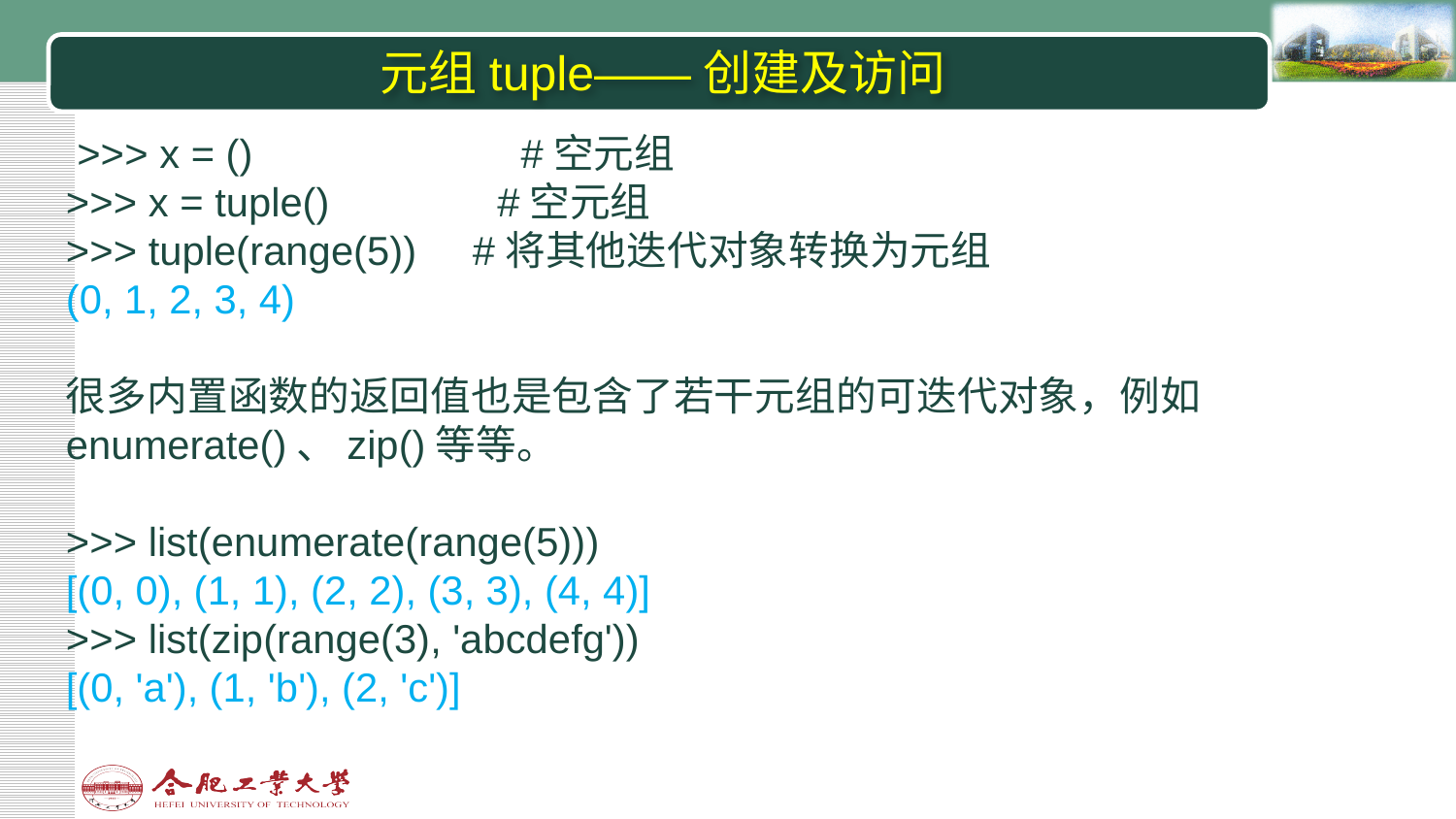

# 元组tuple——创建及访问
 >>> x = ()                        #空元组
>>> x = tuple()               #空元组
>>> tuple(range(5))     #将其他迭代对象转换为元组
(0, 1, 2, 3, 4)

很多内置函数的返回值也是包含了若干元组的可迭代对象，例如enumerate()、zip()等等。

>>> list(enumerate(range(5)))
[(0, 0), (1, 1), (2, 2), (3, 3), (4, 4)]
>>> list(zip(range(3), 'abcdefg'))
[(0, 'a'), (1, 'b'), (2, 'c')]